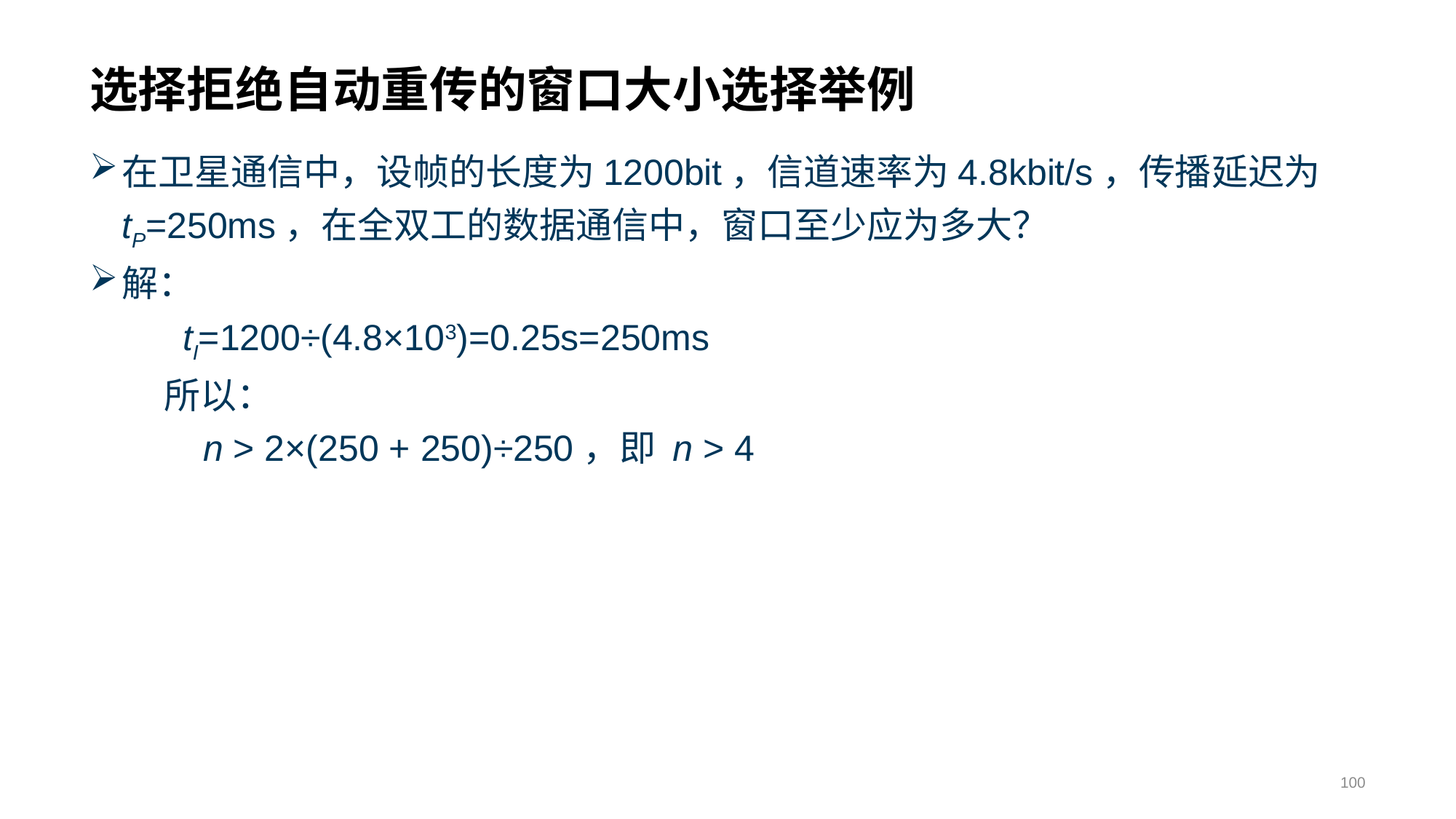

# 选择拒绝自动重传的窗口大小选择举例
在卫星通信中，设帧的长度为1200bit，信道速率为4.8kbit/s，传播延迟为tP=250ms，在全双工的数据通信中，窗口至少应为多大？
解：
	      tI=1200÷(4.8×103)=0.25s=250ms
        所以：
	        n > 2×(250 + 250)÷250，即 n > 4
100